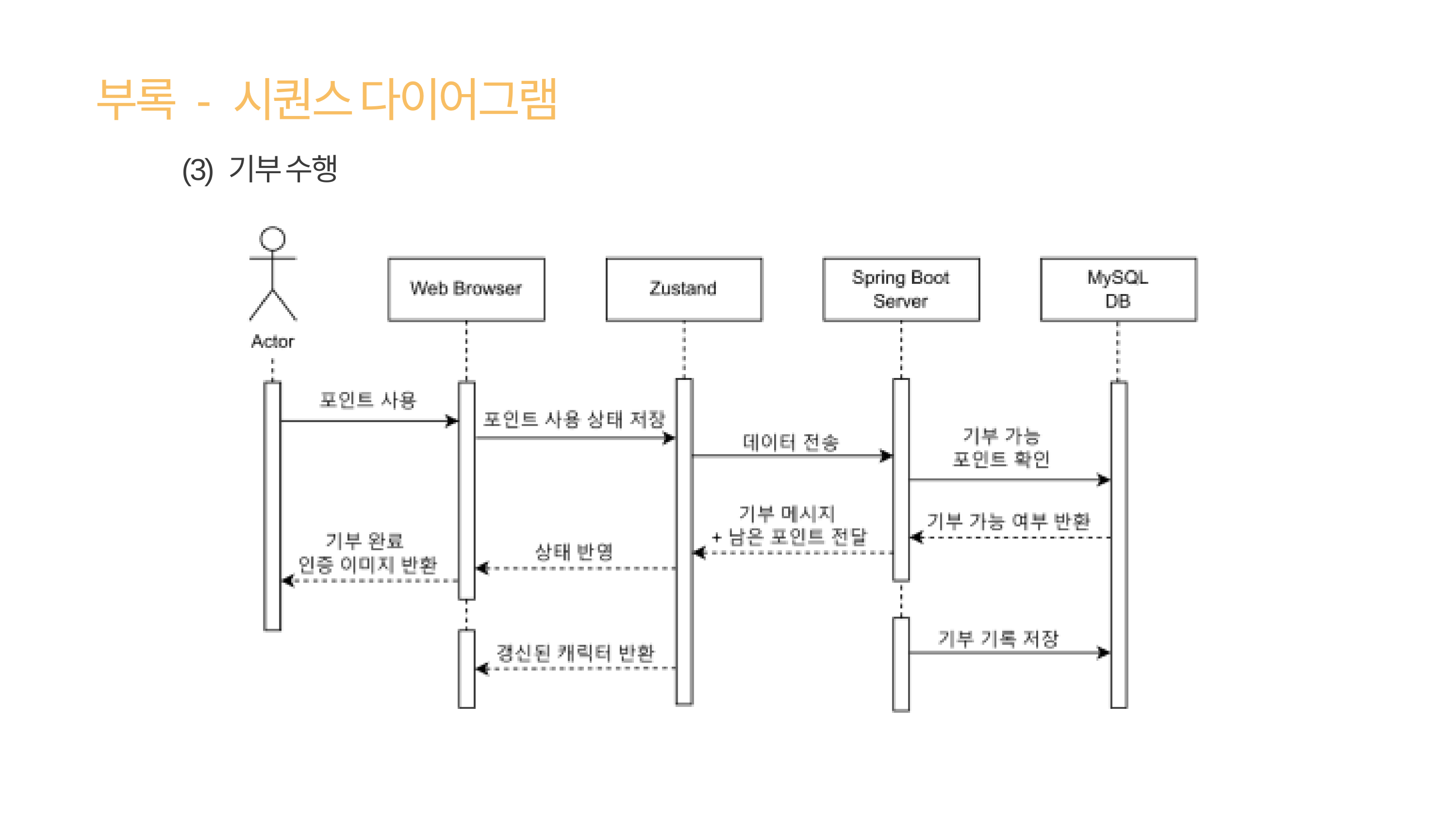

부록 - 시퀀스 다이어그램
(3) 기부 수행